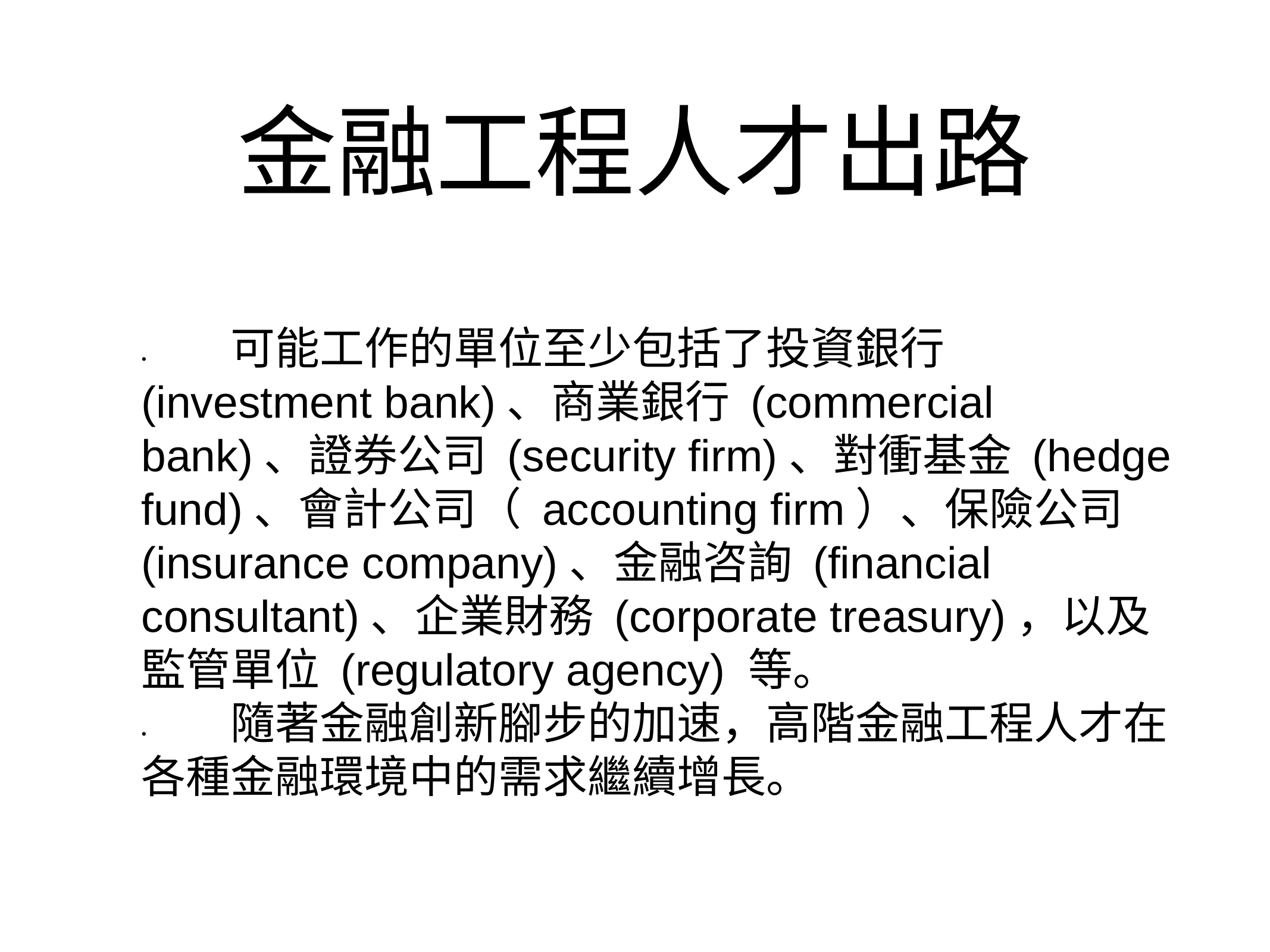

# 金融工程人才出路
	•	可能工作的單位至少包括了投資銀行(investment bank)、商業銀行 (commercial bank)、證券公司 (security firm)、對衝基金 (hedge fund)、會計公司（ accounting firm）、保險公司 (insurance company)、金融咨詢 (financial consultant)、企業財務 (corporate treasury)，以及監管單位 (regulatory agency) 等。
	•	隨著金融創新腳步的加速，高階金融工程人才在各種金融環境中的需求繼續增長。
78